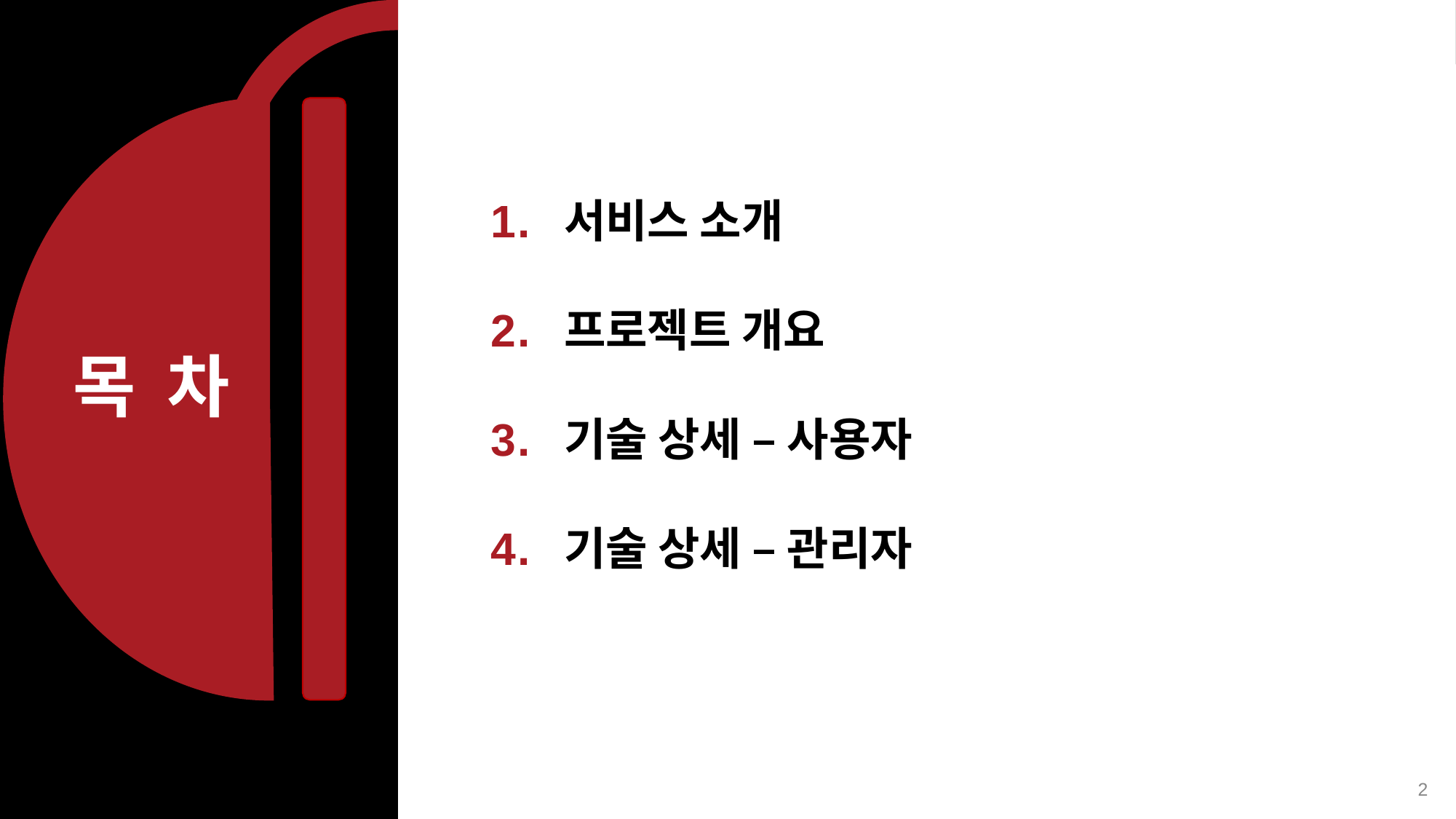

서비스 소개
  프로젝트 개요
  기술 상세 – 사용자
  기술 상세 – 관리자
목  차
2